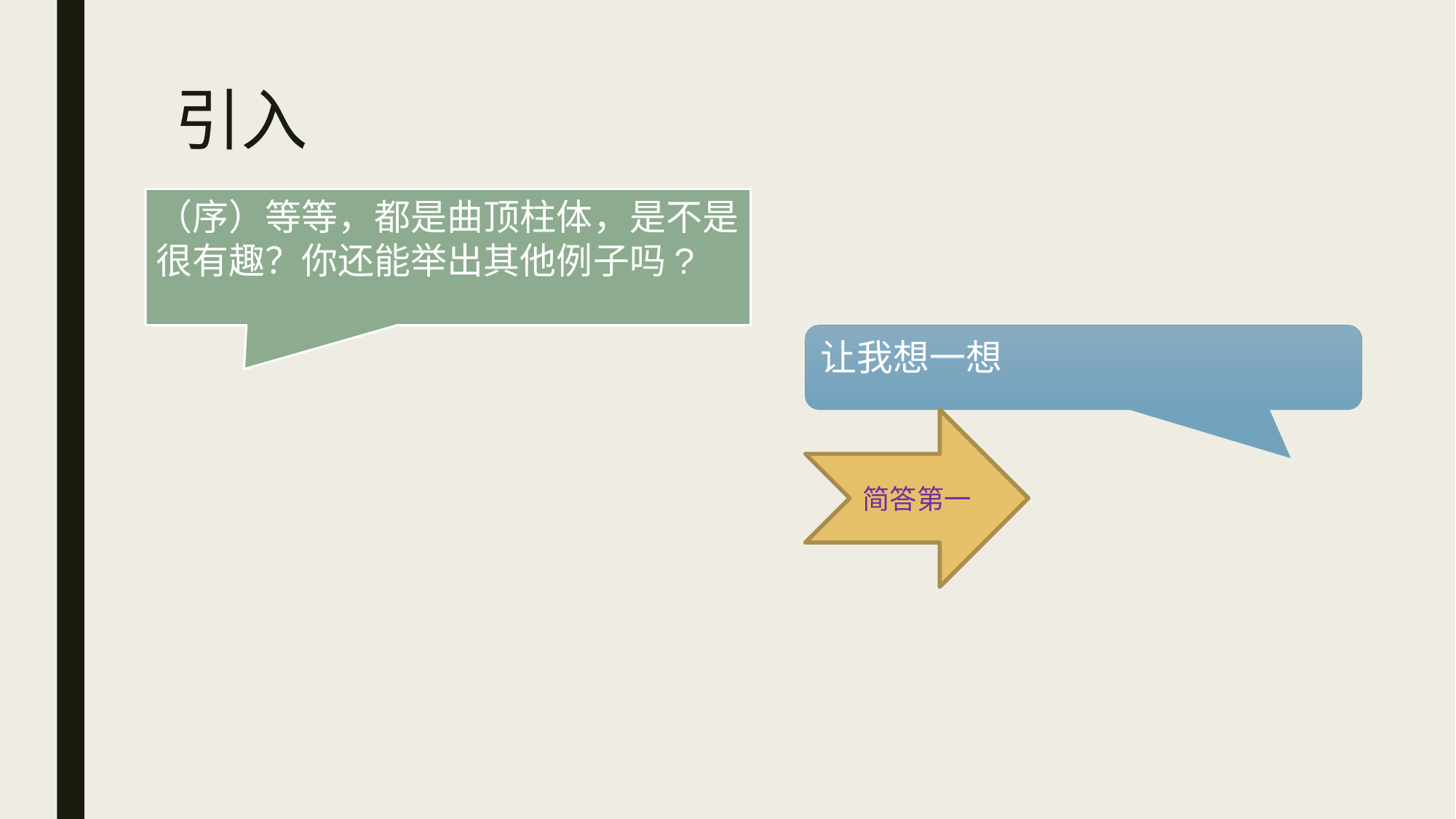

# 引入
（序）等等，都是曲顶柱体，是不是很有趣？你还能举出其他例子吗?

让我想一想
简答第一